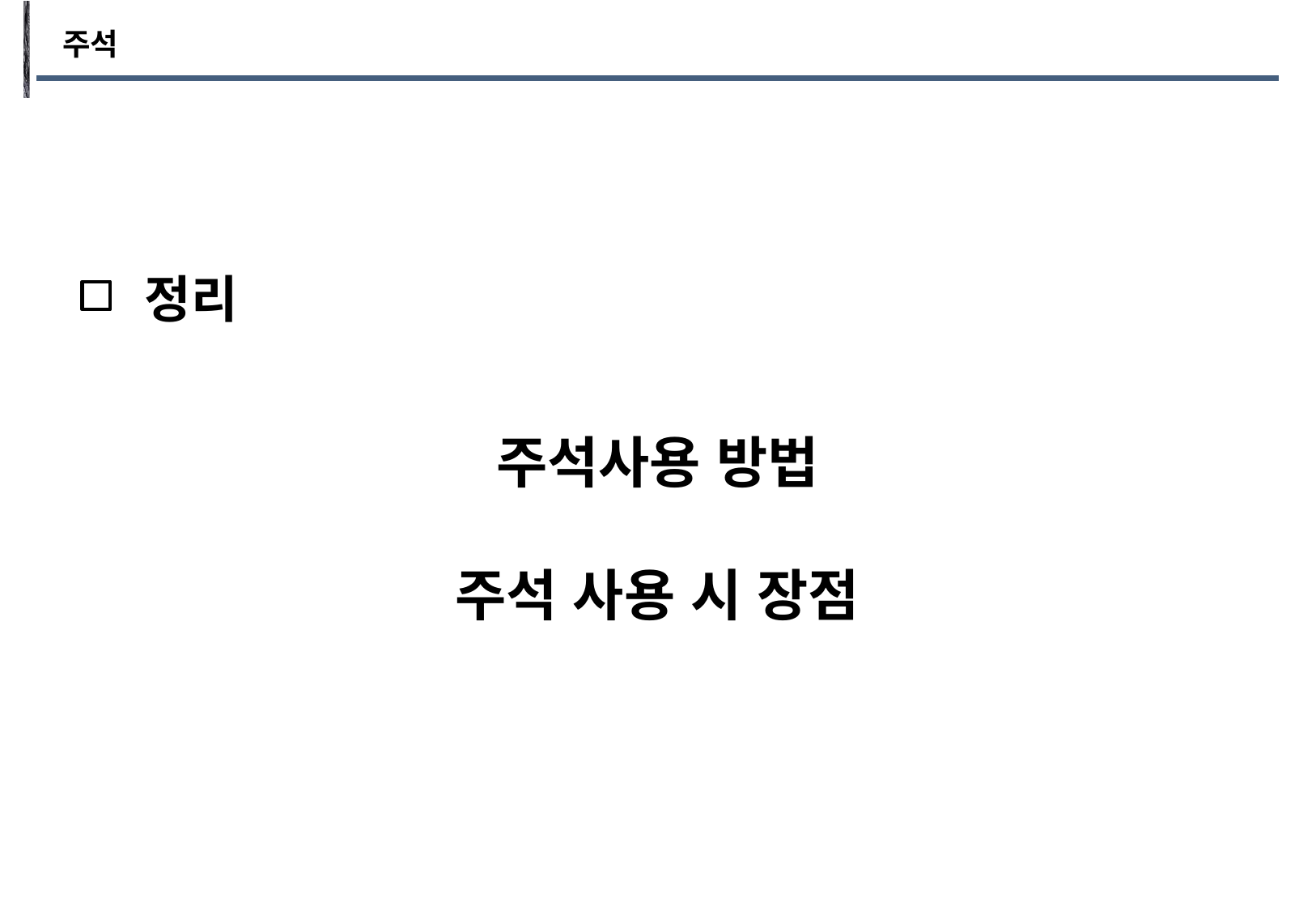

주석

정리

주석사용 방법
주석 사용 시 장점